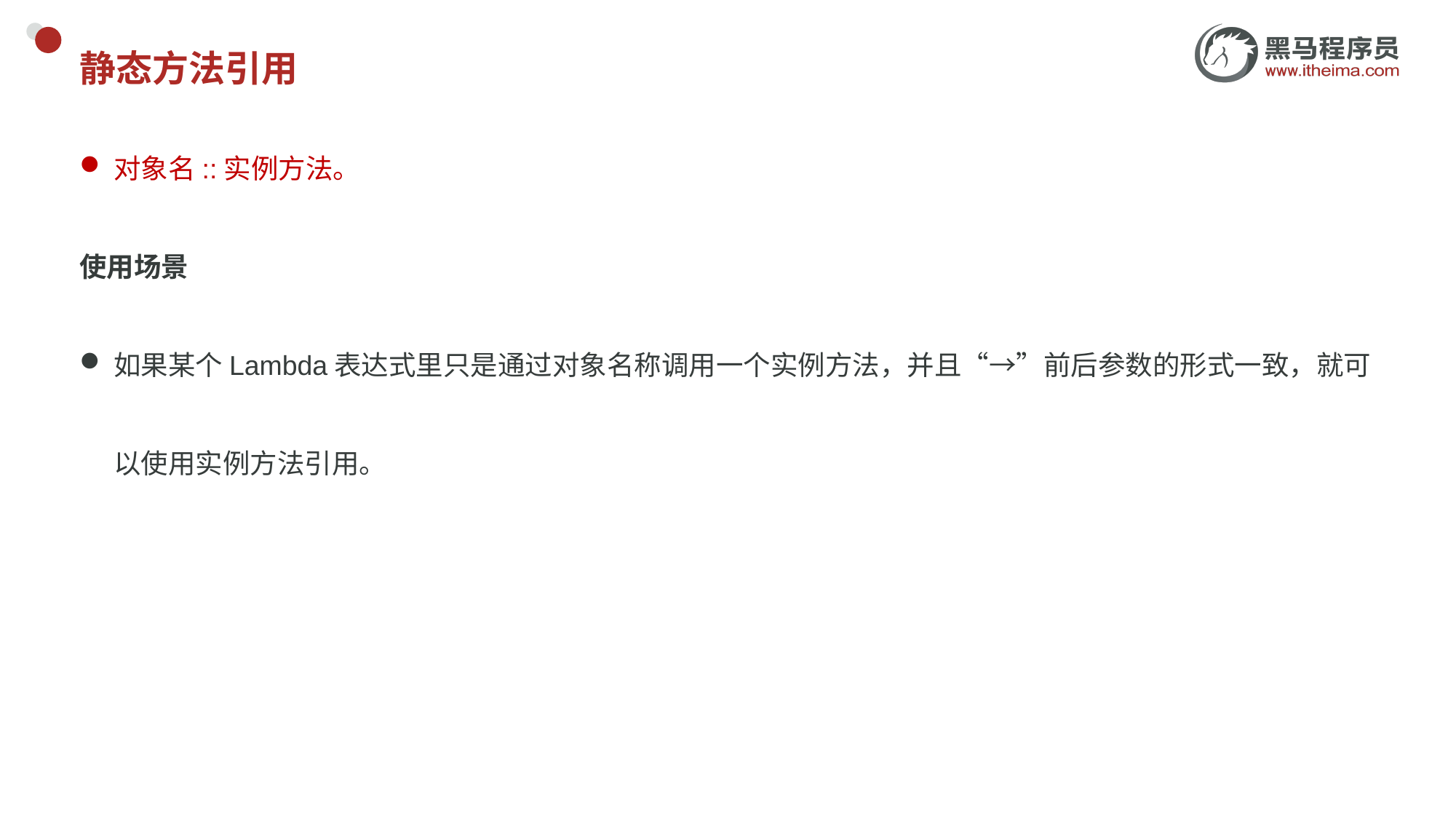

# 静态方法引用
对象名::实例方法。
使用场景
如果某个Lambda表达式里只是通过对象名称调用一个实例方法，并且“→”前后参数的形式一致，就可以使用实例方法引用。